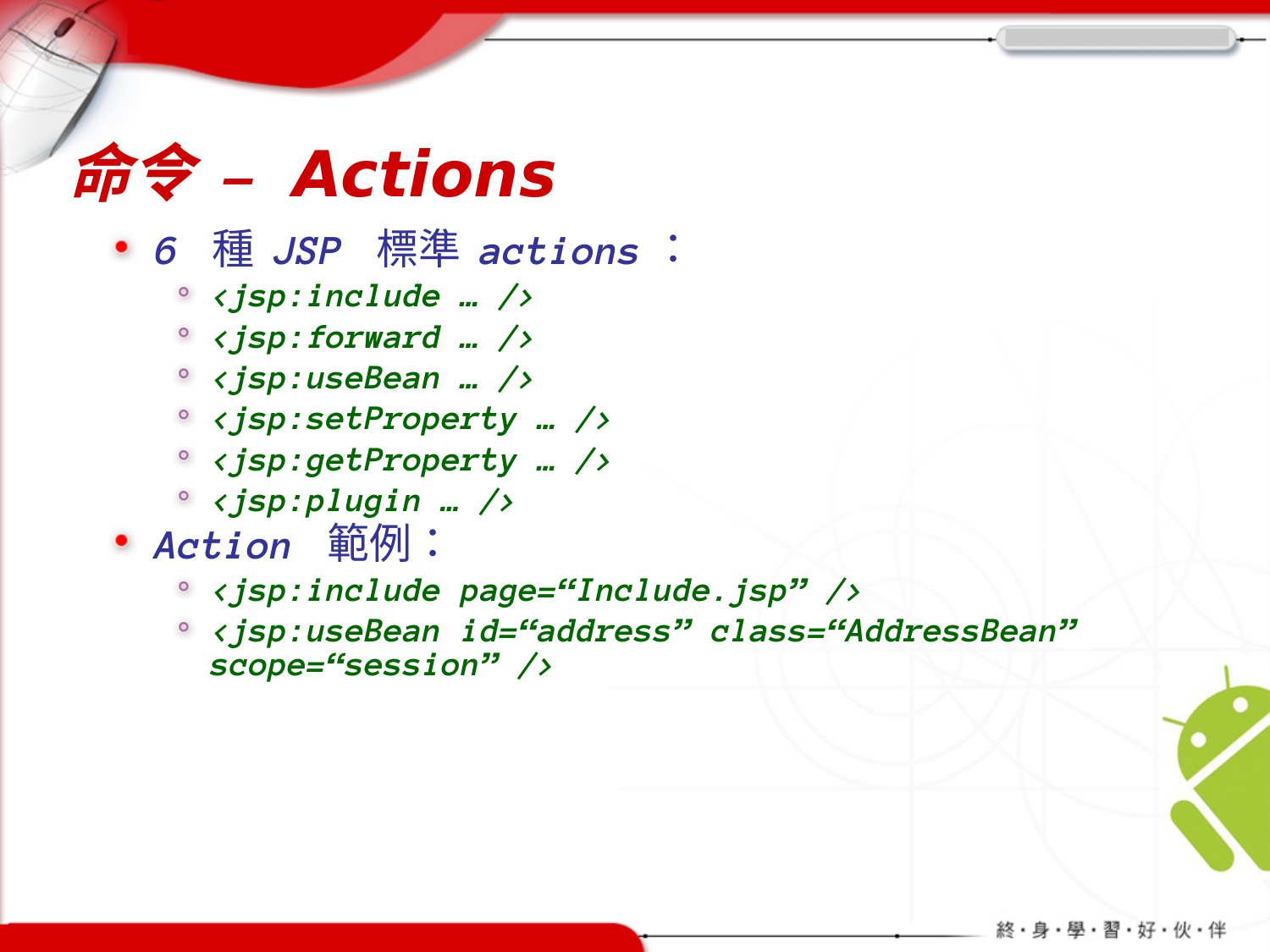

# 命令 - Actions
6 種 JSP 標準 actions：
<jsp:include … />
<jsp:forward … />
<jsp:useBean … />
<jsp:setProperty … />
<jsp:getProperty … />
<jsp:plugin … />
Action 範例：
<jsp:include page=“Include.jsp” />
<jsp:useBean id=“address” class=“AddressBean” scope=“session” />